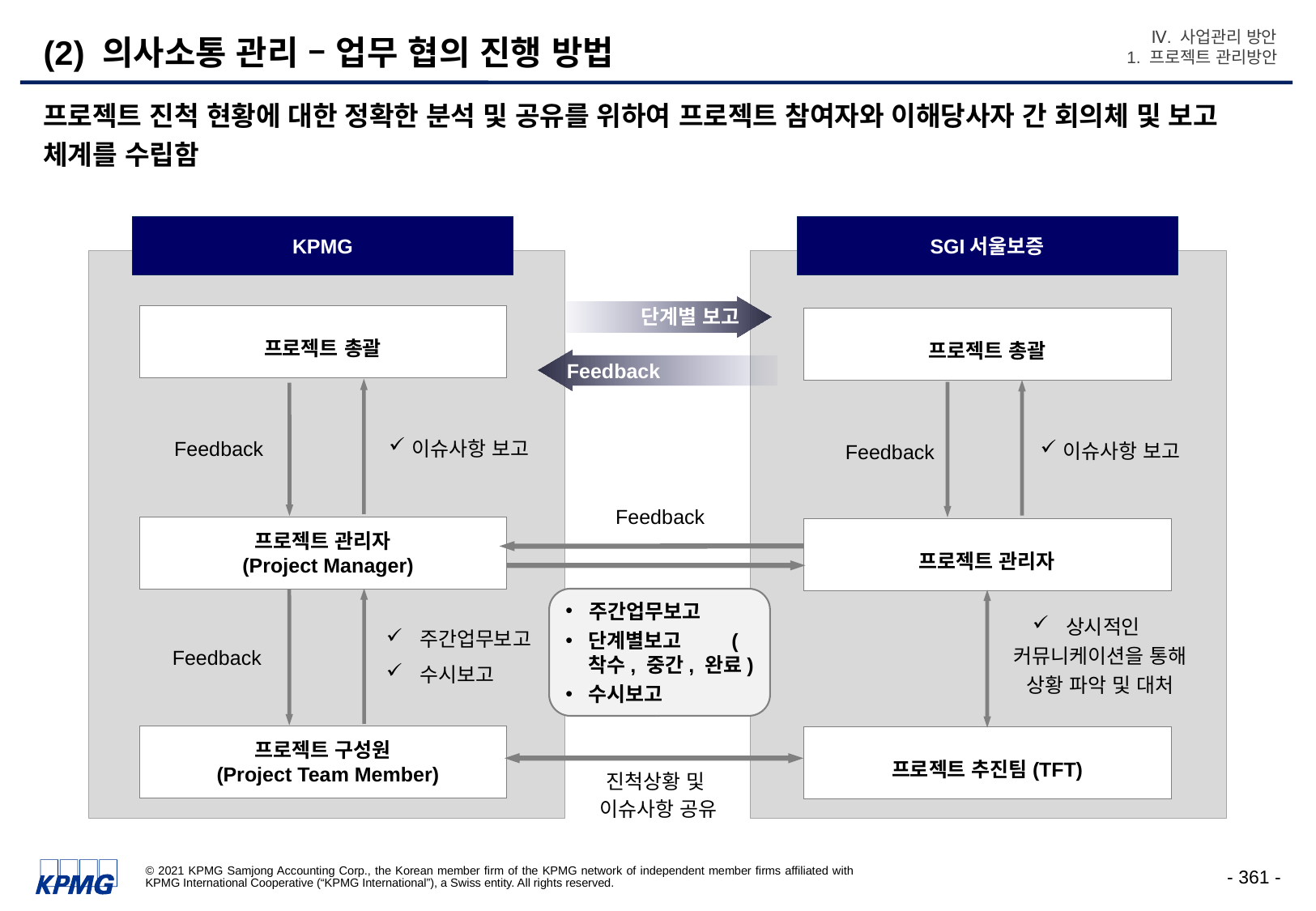

Ⅳ. 사업관리 방안
1. 프로젝트 관리방안
# (2) 의사소통 관리 – 업무 협의 진행 방법
프로젝트 진척 현황에 대한 정확한 분석 및 공유를 위하여 프로젝트 참여자와 이해당사자 간 회의체 및 보고 체계를 수립함
KPMG
SGI서울보증

단계별 보고

프로젝트 총괄
프로젝트 총괄
Feedback

Feedback
이슈사항 보고
이슈사항 보고
Feedback
Feedback
프로젝트 관리자
 (Project Manager)
프로젝트 관리자

주간업무보고
단계별보고        (착수, 중간, 완료)
수시보고

 상시적인  커뮤니케이션을 통해
상황 파악 및 대처
 주간업무보고
 수시보고
Feedback
프로젝트 구성원
 (Project Team Member)
프로젝트 추진팀(TFT)

진척상황 및
이슈사항 공유